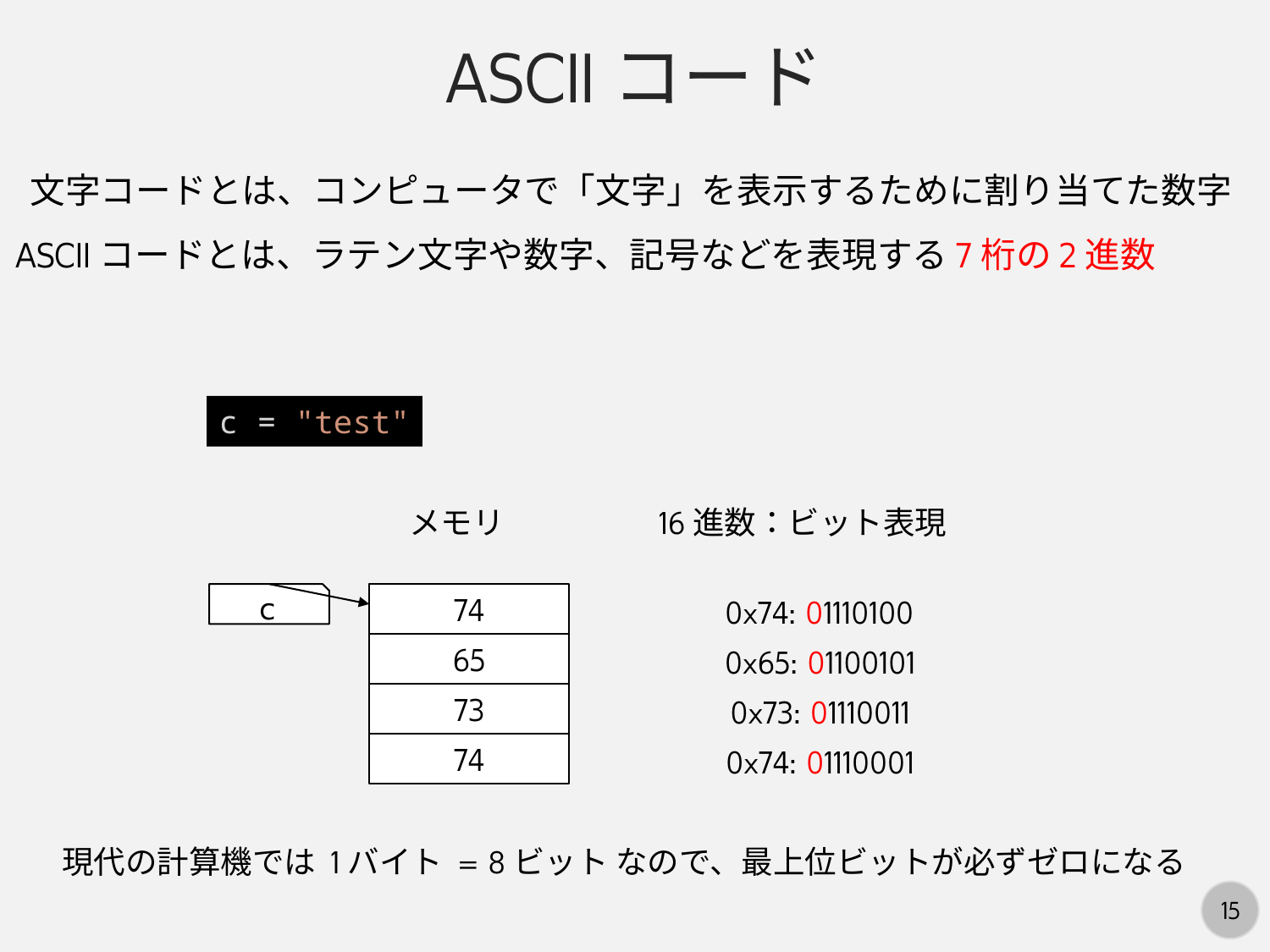

ASCIIコード
文字コードとは、コンピュータで「文字」を表示するために割り当てた数字
ASCIIコードとは、ラテン文字や数字、記号などを表現する7桁の2進数
c = "test"
メモリ
16進数：ビット表現
c
74
0x74: 01110100
65
0x65: 01100101
73
0x73: 01110011
74
0x74: 01110001
現代の計算機では 1バイト = 8ビット なので、最上位ビットが必ずゼロになる